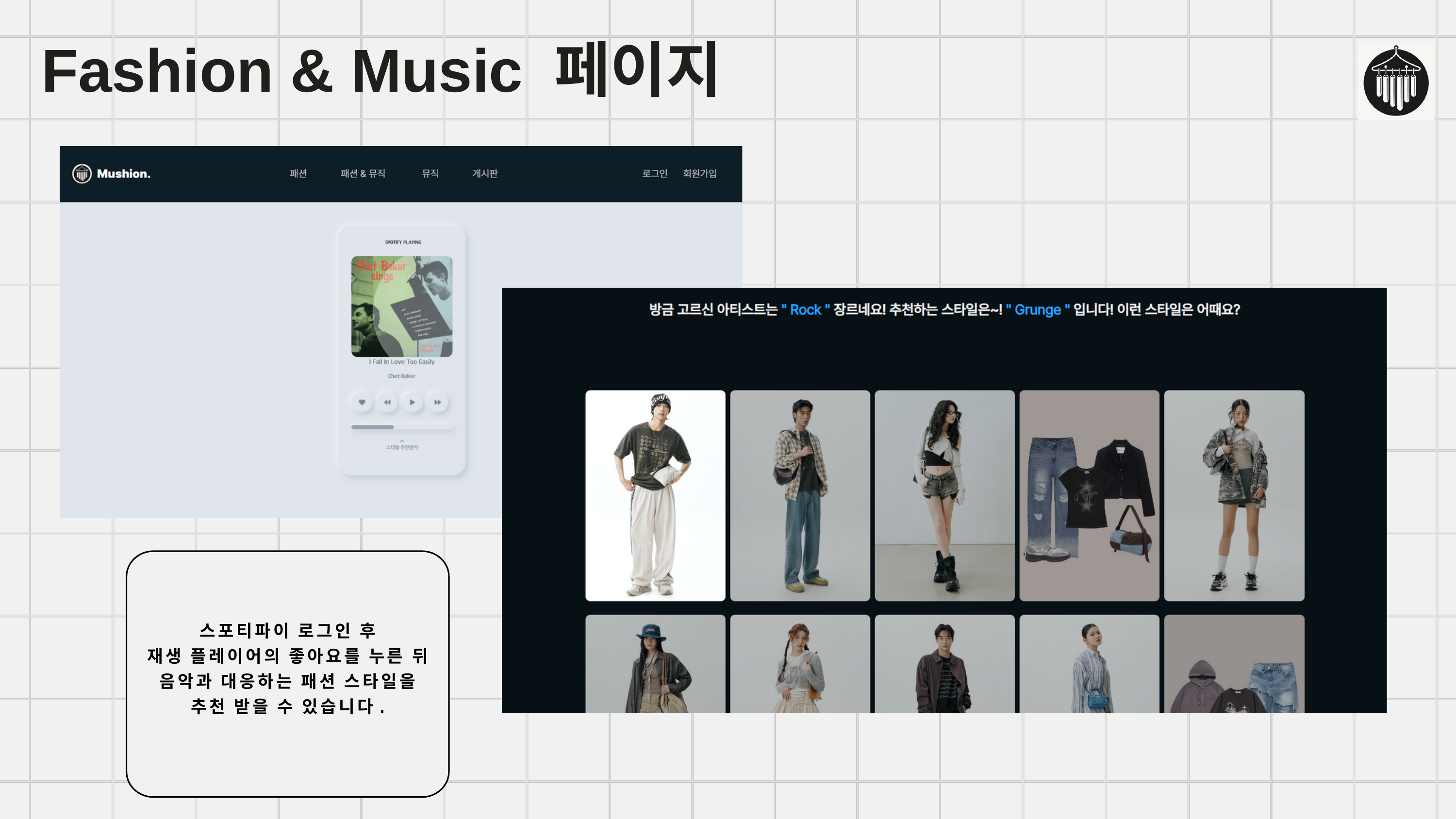

Fashion & Music 페이지

스포티파이 로그인 후
재생 플레이어의 좋아요를 누른 뒤
음악과 대응하는 패션 스타일을
추천 받을 수 있습니다.